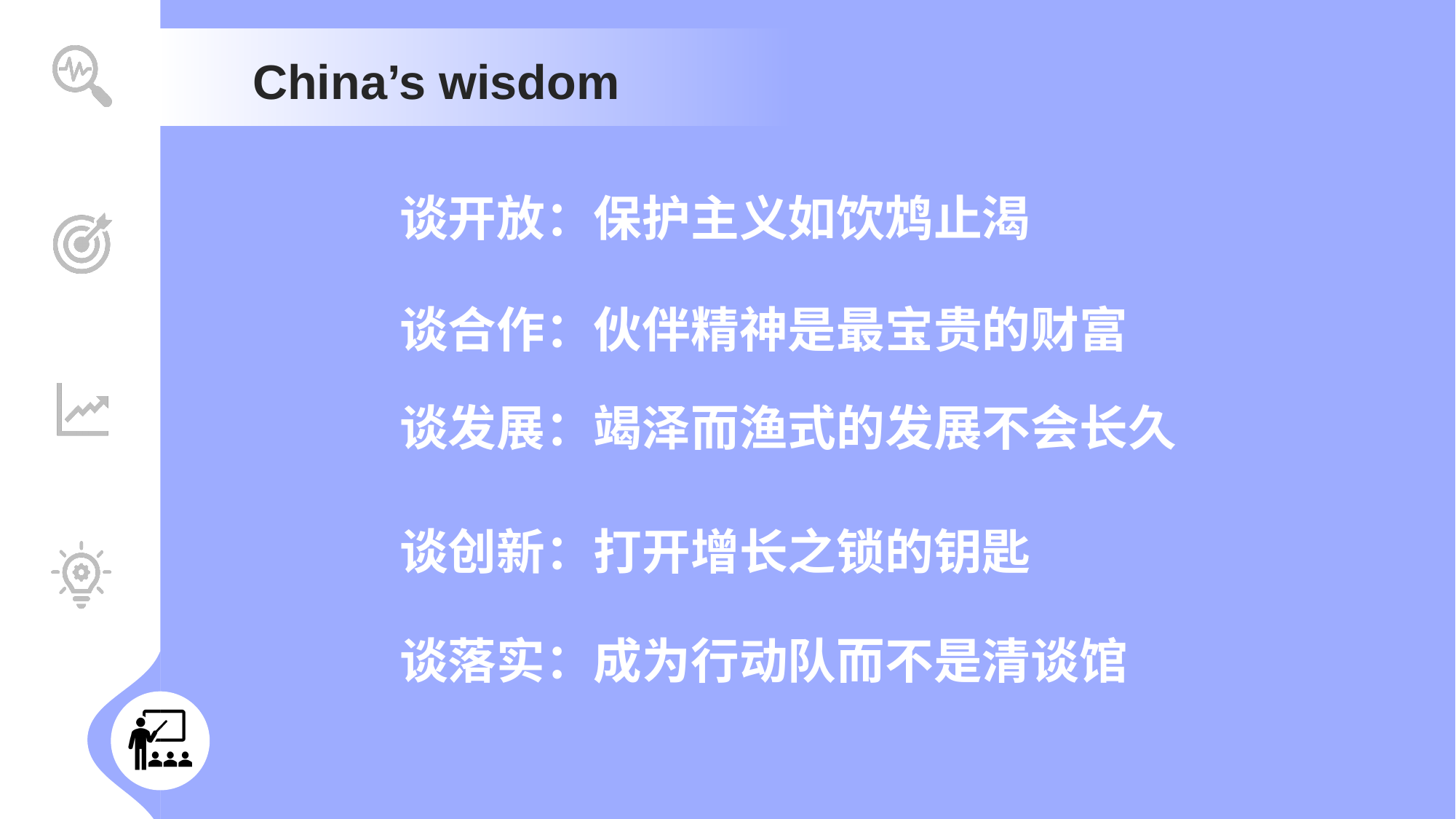

China’s wisdom
谈开放：保护主义如饮鸩止渴
谈合作：伙伴精神是最宝贵的财富
谈发展：竭泽而渔式的发展不会长久
谈创新：打开增长之锁的钥匙
谈落实：成为行动队而不是清谈馆